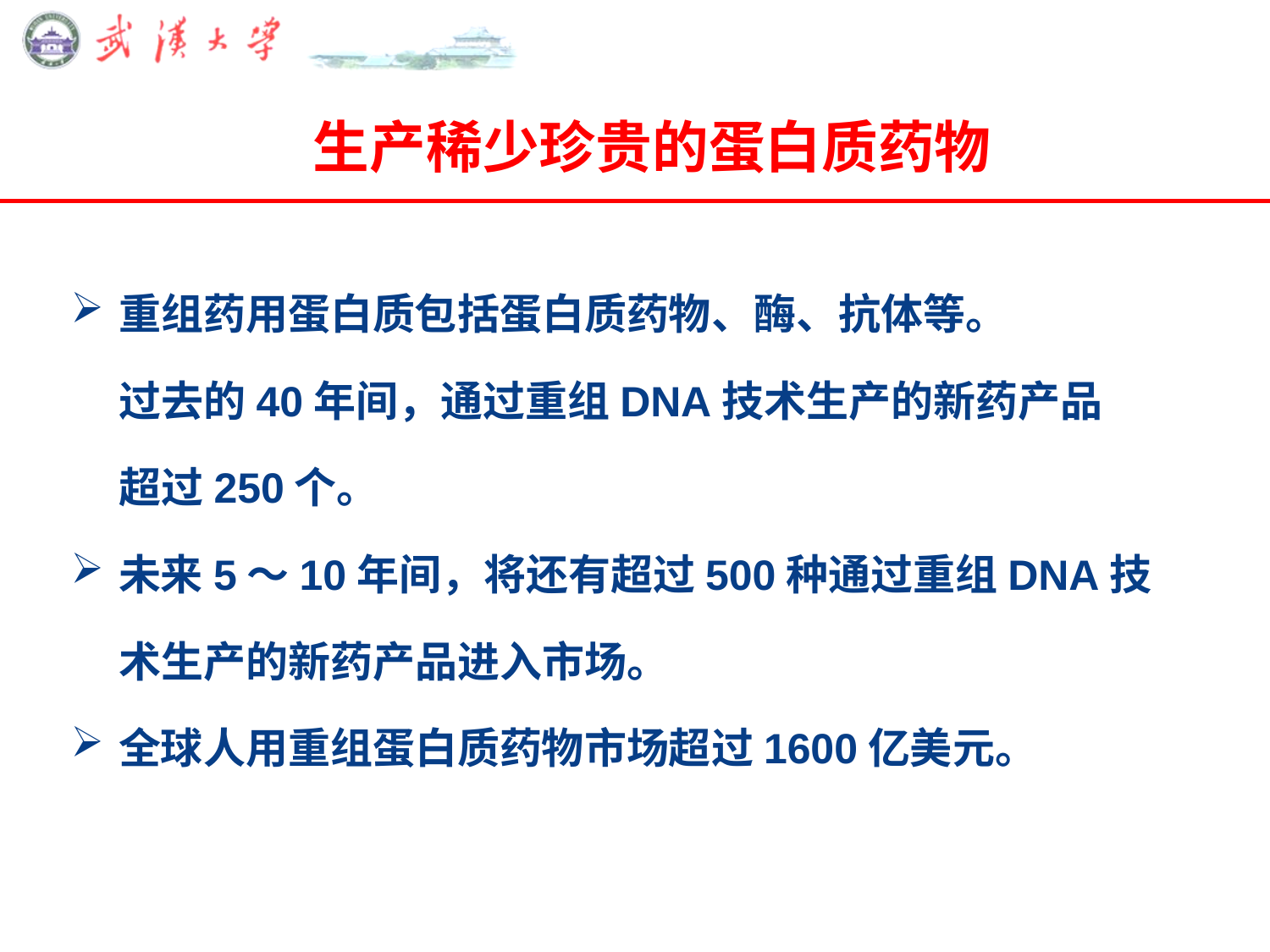

# 生产稀少珍贵的蛋白质药物

重组药用蛋白质包括蛋白质药物、酶、抗体等。
    过去的40年间，通过重组DNA技术生产的新药产品
    超过250个。
未来5～10年间，将还有超过500种通过重组DNA技
    术生产的新药产品进入市场。
全球人用重组蛋白质药物市场超过1600亿美元。